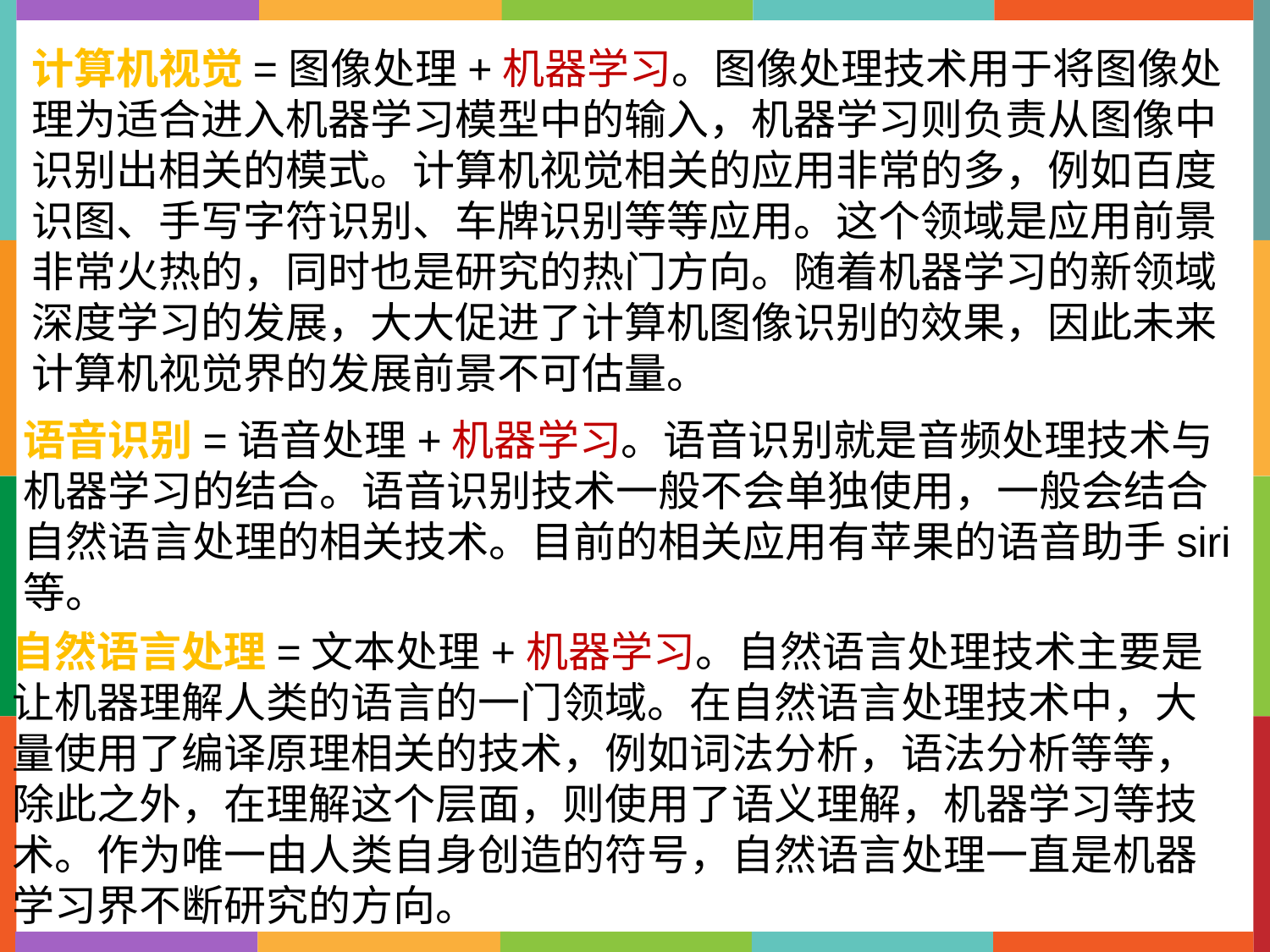

计算机视觉=图像处理+机器学习。图像处理技术用于将图像处理为适合进入机器学习模型中的输入，机器学习则负责从图像中识别出相关的模式。计算机视觉相关的应用非常的多，例如百度识图、手写字符识别、车牌识别等等应用。这个领域是应用前景非常火热的，同时也是研究的热门方向。随着机器学习的新领域深度学习的发展，大大促进了计算机图像识别的效果，因此未来计算机视觉界的发展前景不可估量。
语音识别=语音处理+机器学习。语音识别就是音频处理技术与机器学习的结合。语音识别技术一般不会单独使用，一般会结合自然语言处理的相关技术。目前的相关应用有苹果的语音助手siri等。
自然语言处理=文本处理+机器学习。自然语言处理技术主要是让机器理解人类的语言的一门领域。在自然语言处理技术中，大量使用了编译原理相关的技术，例如词法分析，语法分析等等，除此之外，在理解这个层面，则使用了语义理解，机器学习等技术。作为唯一由人类自身创造的符号，自然语言处理一直是机器学习界不断研究的方向。